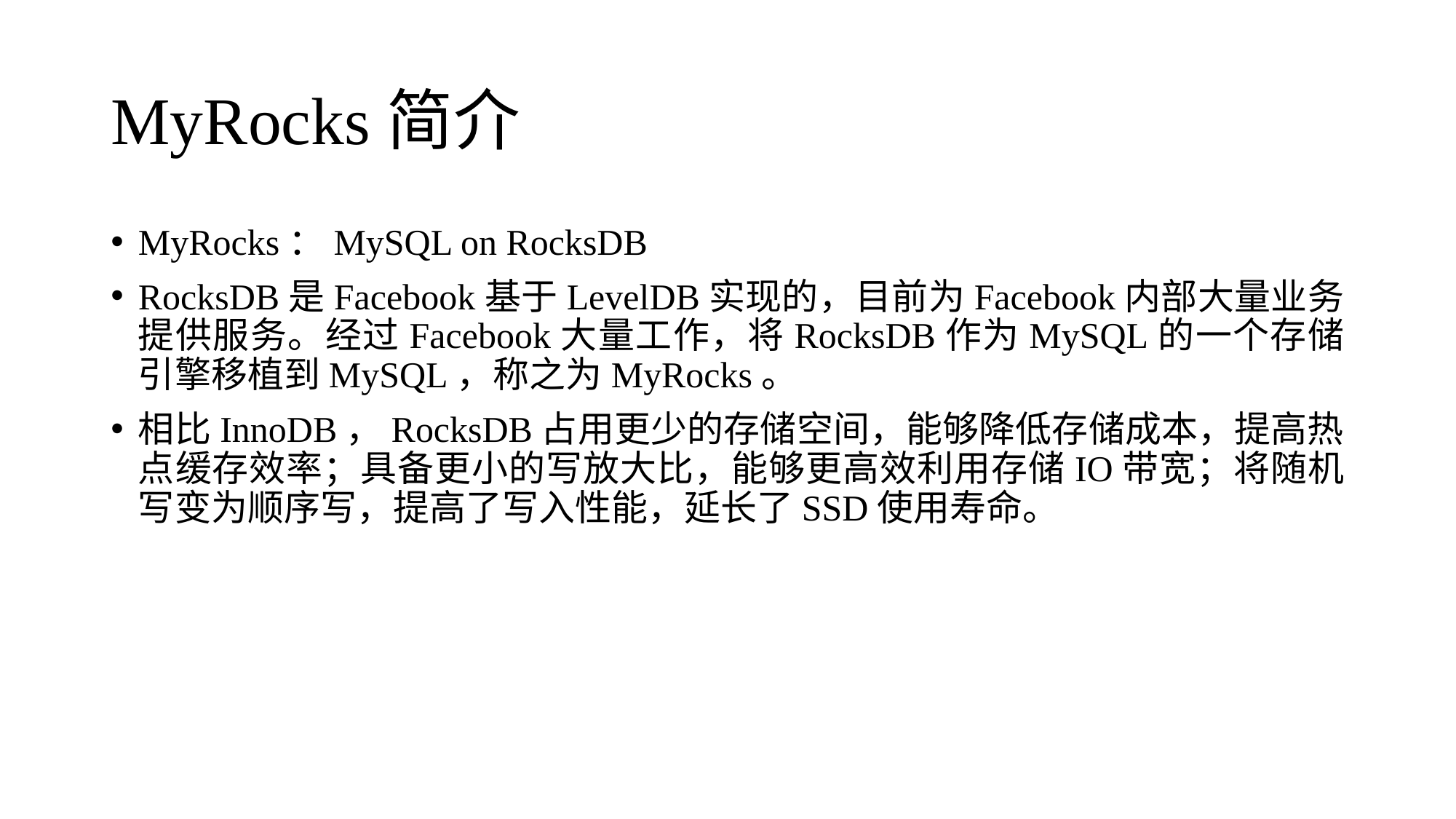

# MyRocks简介
MyRocks：MySQL on RocksDB
RocksDB是Facebook基于LevelDB实现的，目前为Facebook内部大量业务提供服务。经过Facebook大量工作，将RocksDB作为MySQL的一个存储引擎移植到MySQL，称之为MyRocks。
相比InnoDB，RocksDB占用更少的存储空间，能够降低存储成本，提高热点缓存效率；具备更小的写放大比，能够更高效利用存储IO带宽；将随机写变为顺序写，提高了写入性能，延长了SSD使用寿命。